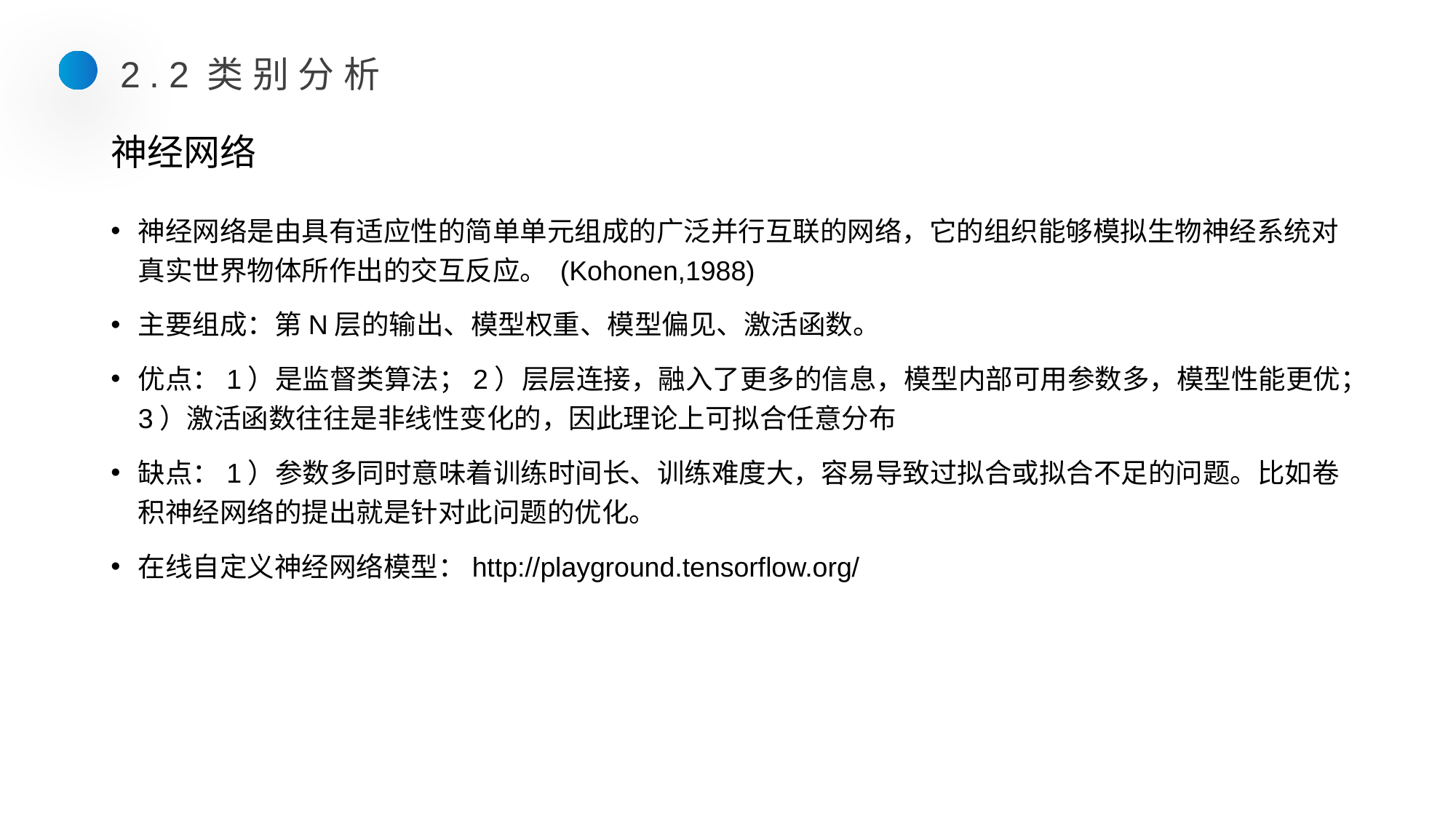

2.2类别分析

# 神经网络
神经网络是由具有适应性的简单单元组成的广泛并行互联的网络，它的组织能够模拟生物神经系统对真实世界物体所作出的交互反应。 (Kohonen,1988)
主要组成：第N层的输出、模型权重、模型偏见、激活函数。
优点：1）是监督类算法；2）层层连接，融入了更多的信息，模型内部可用参数多，模型性能更优；3）激活函数往往是非线性变化的，因此理论上可拟合任意分布
缺点：1）参数多同时意味着训练时间长、训练难度大，容易导致过拟合或拟合不足的问题。比如卷积神经网络的提出就是针对此问题的优化。
在线自定义神经网络模型：http://playground.tensorflow.org/